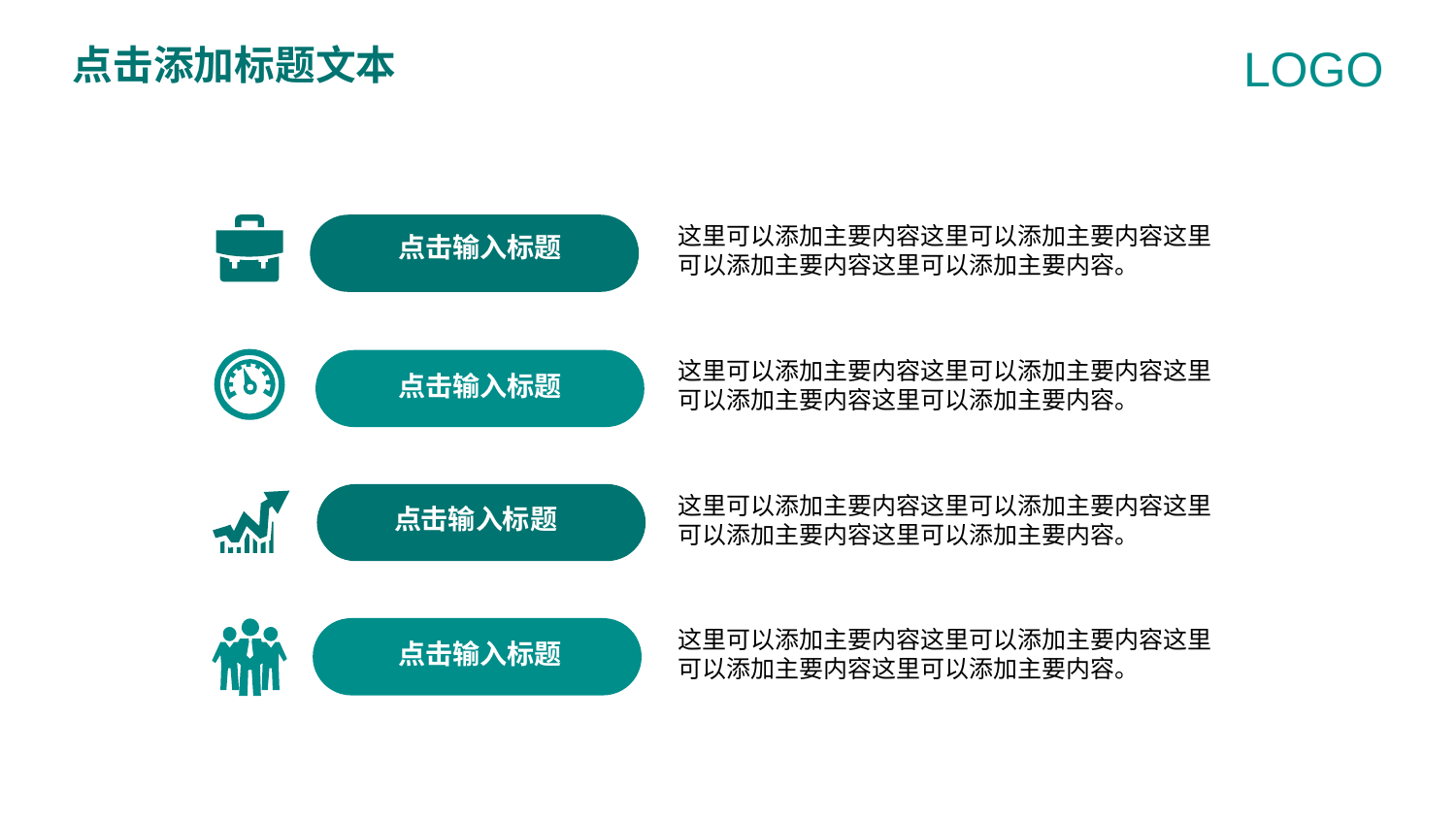

LOGO
点击添加标题文本

这里可以添加主要内容这里可以添加主要内容这里可以添加主要内容这里可以添加主要内容。
点击输入标题

这里可以添加主要内容这里可以添加主要内容这里可以添加主要内容这里可以添加主要内容。
点击输入标题

这里可以添加主要内容这里可以添加主要内容这里可以添加主要内容这里可以添加主要内容。

点击输入标题

这里可以添加主要内容这里可以添加主要内容这里可以添加主要内容这里可以添加主要内容。
点击输入标题